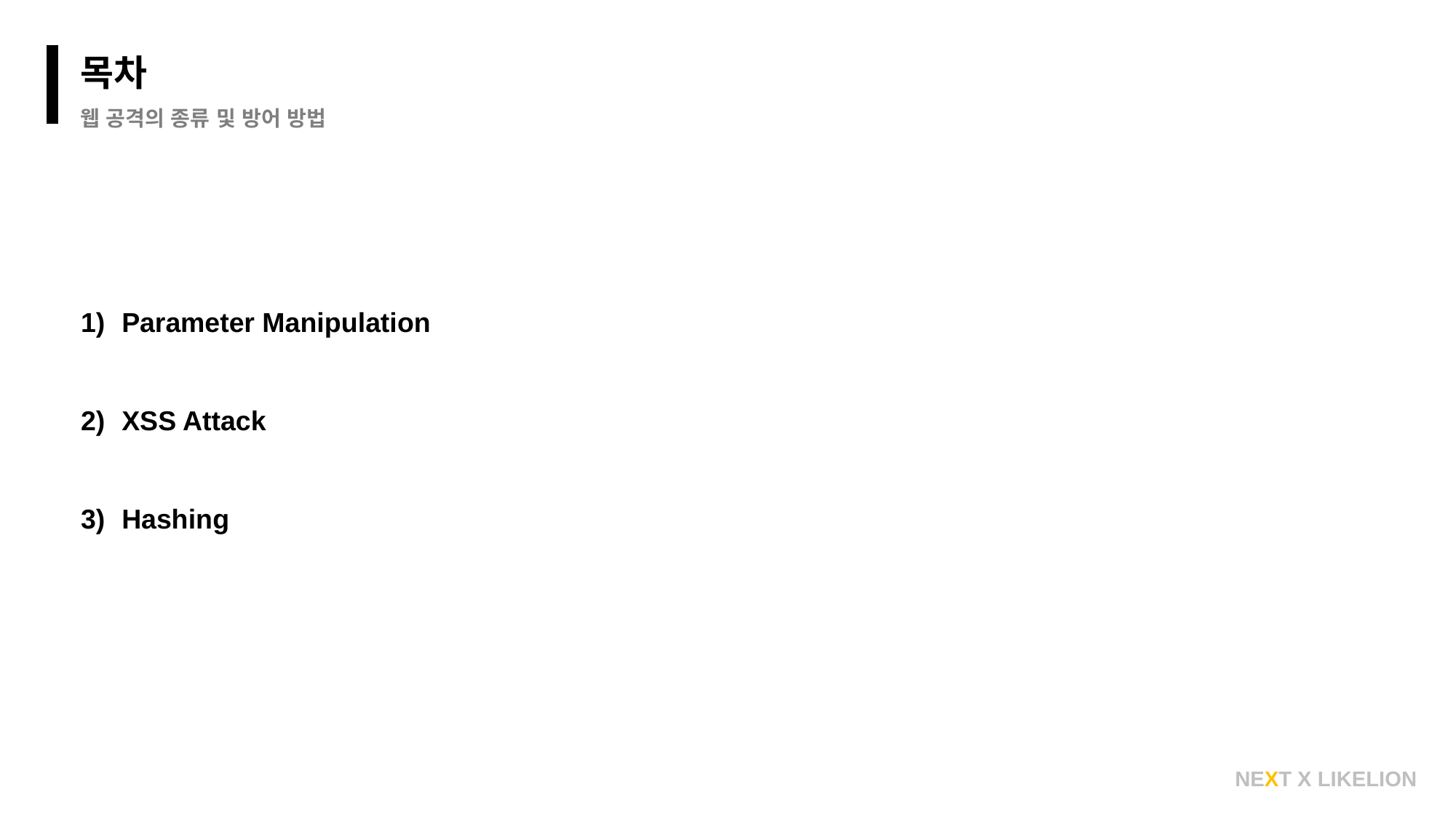

목차

웹 공격의 종류 및 방어 방법
Parameter Manipulation

XSS Attack

Hashing
NEXT X LIKELION